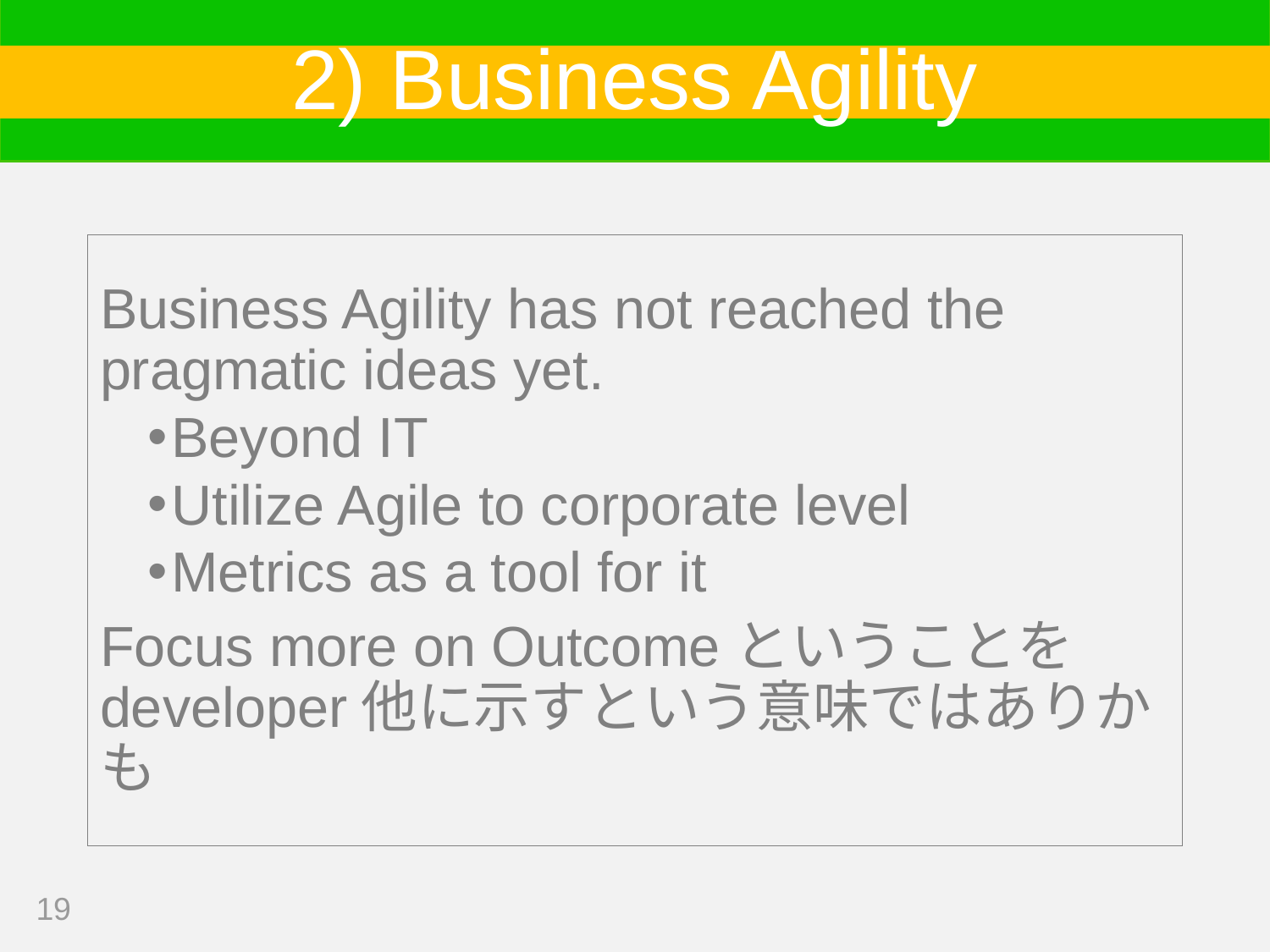

# 2) Business Agility
Business Agility has not reached the pragmatic ideas yet.
Beyond IT
Utilize Agile to corporate level
Metrics as a tool for it
Focus more on Outcomeということをdeveloper他に示すという意味ではありかも
19